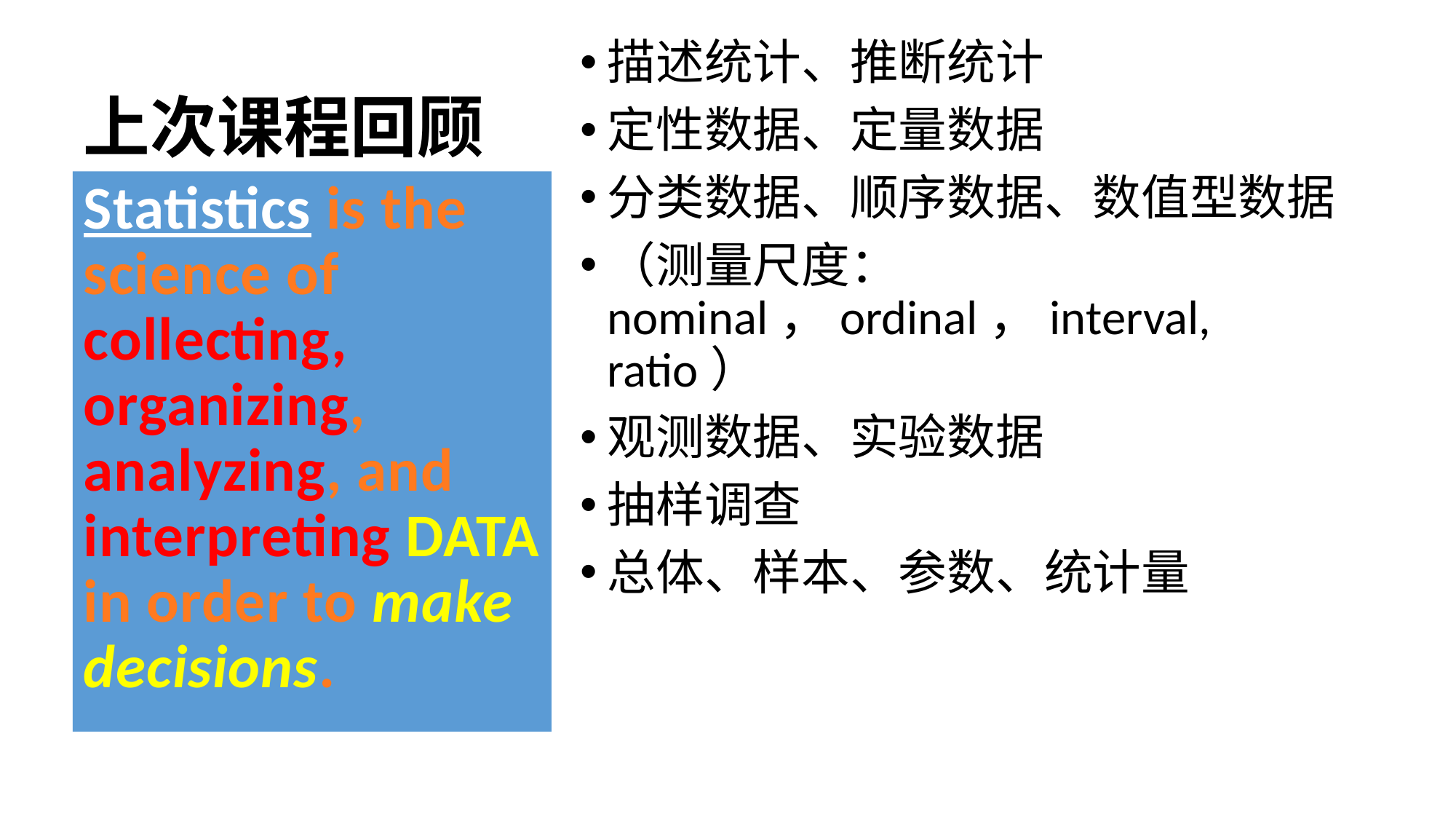

# 上次课程回顾
描述统计、推断统计
定性数据、定量数据
分类数据、顺序数据、数值型数据
（测量尺度：nominal，ordinal，interval, ratio）
观测数据、实验数据
抽样调查
总体、样本、参数、统计量

Statistics is the science of collecting, organizing, analyzing, and interpreting DATA in order to make decisions.